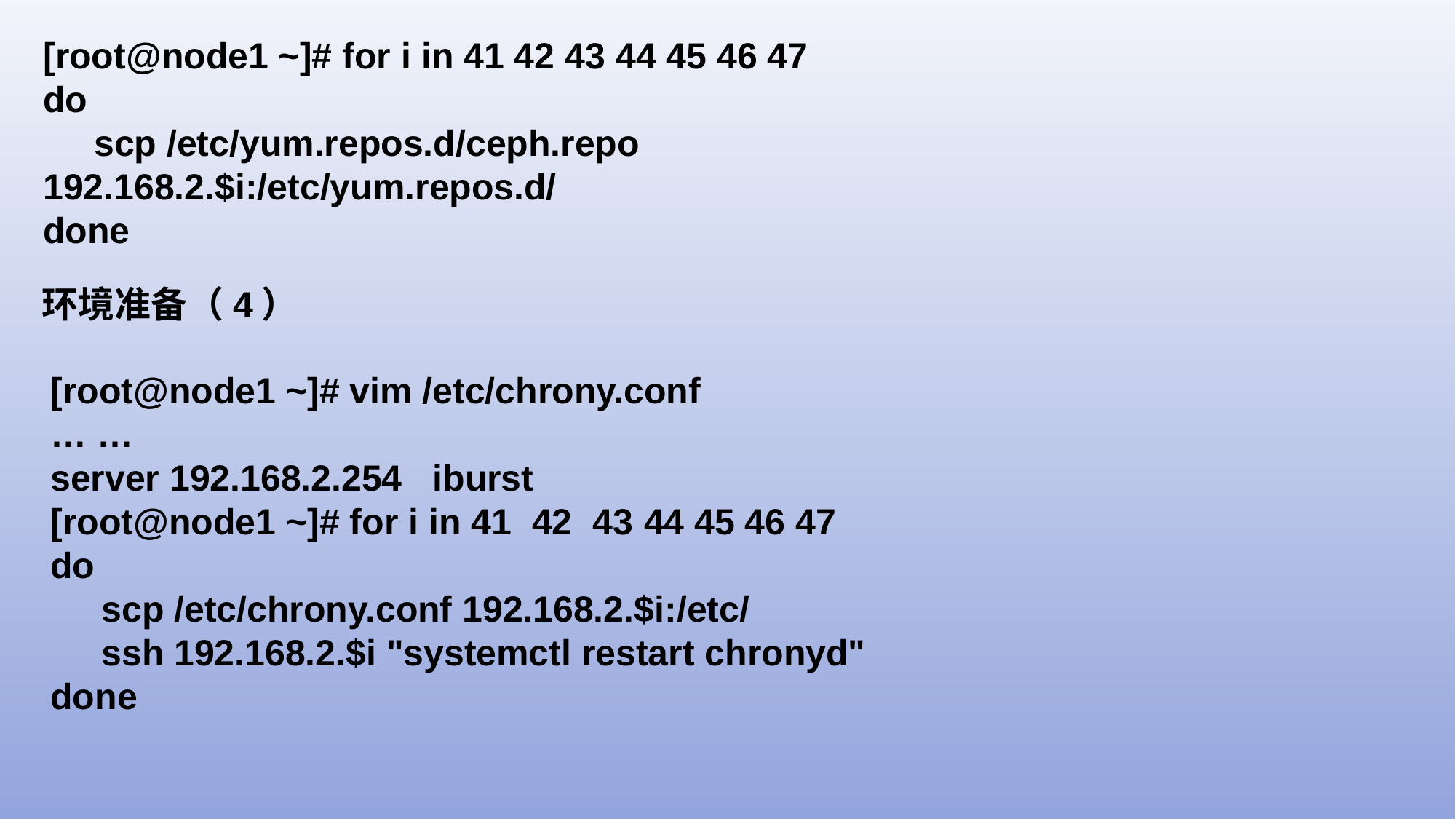

[root@node1 ~]# for i in 41 42 43 44 45 46 47
do
     scp /etc/yum.repos.d/ceph.repo 192.168.2.$i:/etc/yum.repos.d/
done
环境准备（4）
[root@node1 ~]# vim /etc/chrony.conf
… …
server 192.168.2.254   iburst
[root@node1 ~]# for i in 41  42  43 44 45 46 47
do
     scp /etc/chrony.conf 192.168.2.$i:/etc/
     ssh 192.168.2.$i "systemctl restart chronyd"
done